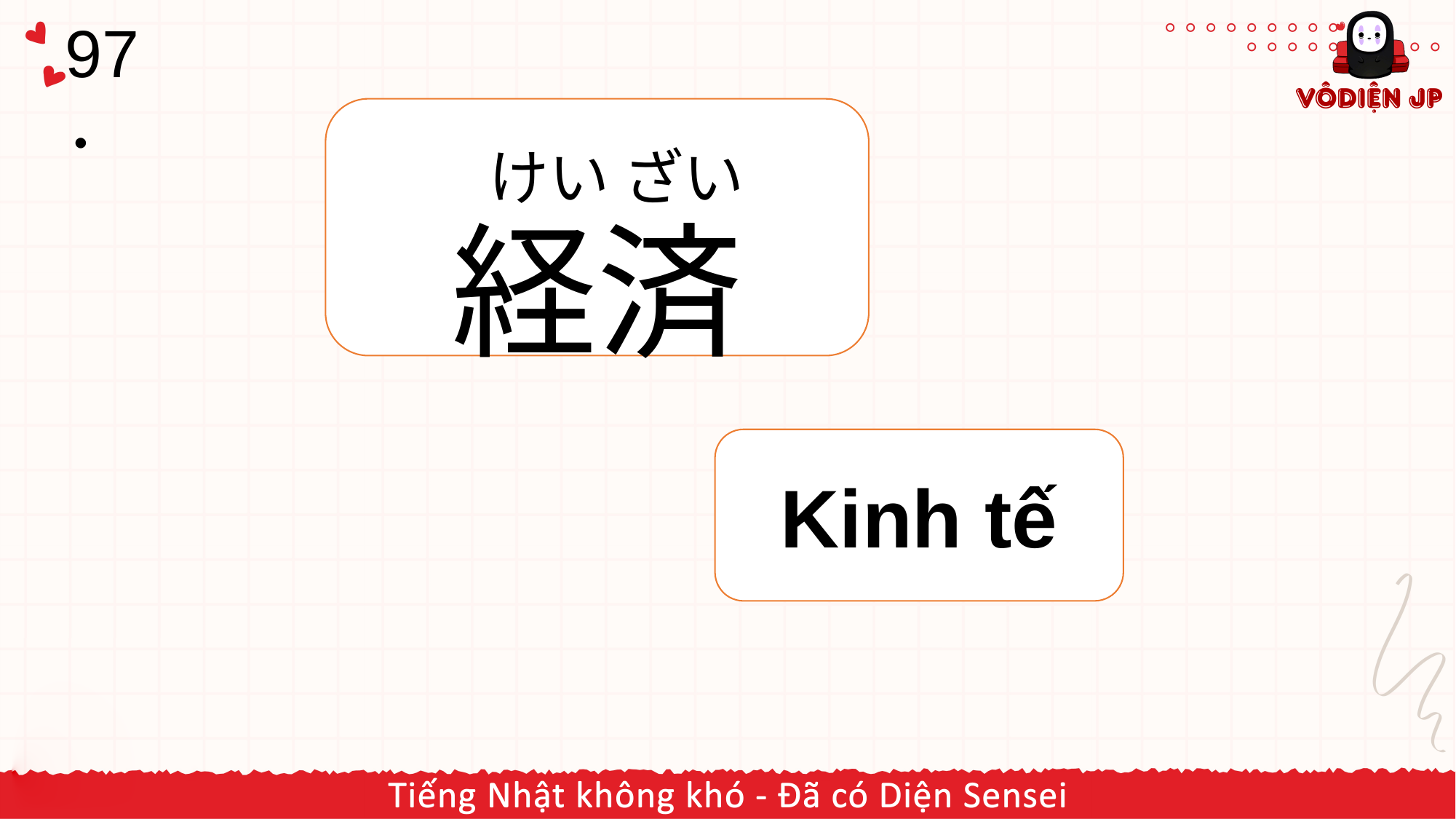

# 97．

経済
けい ざい
Kinh tế